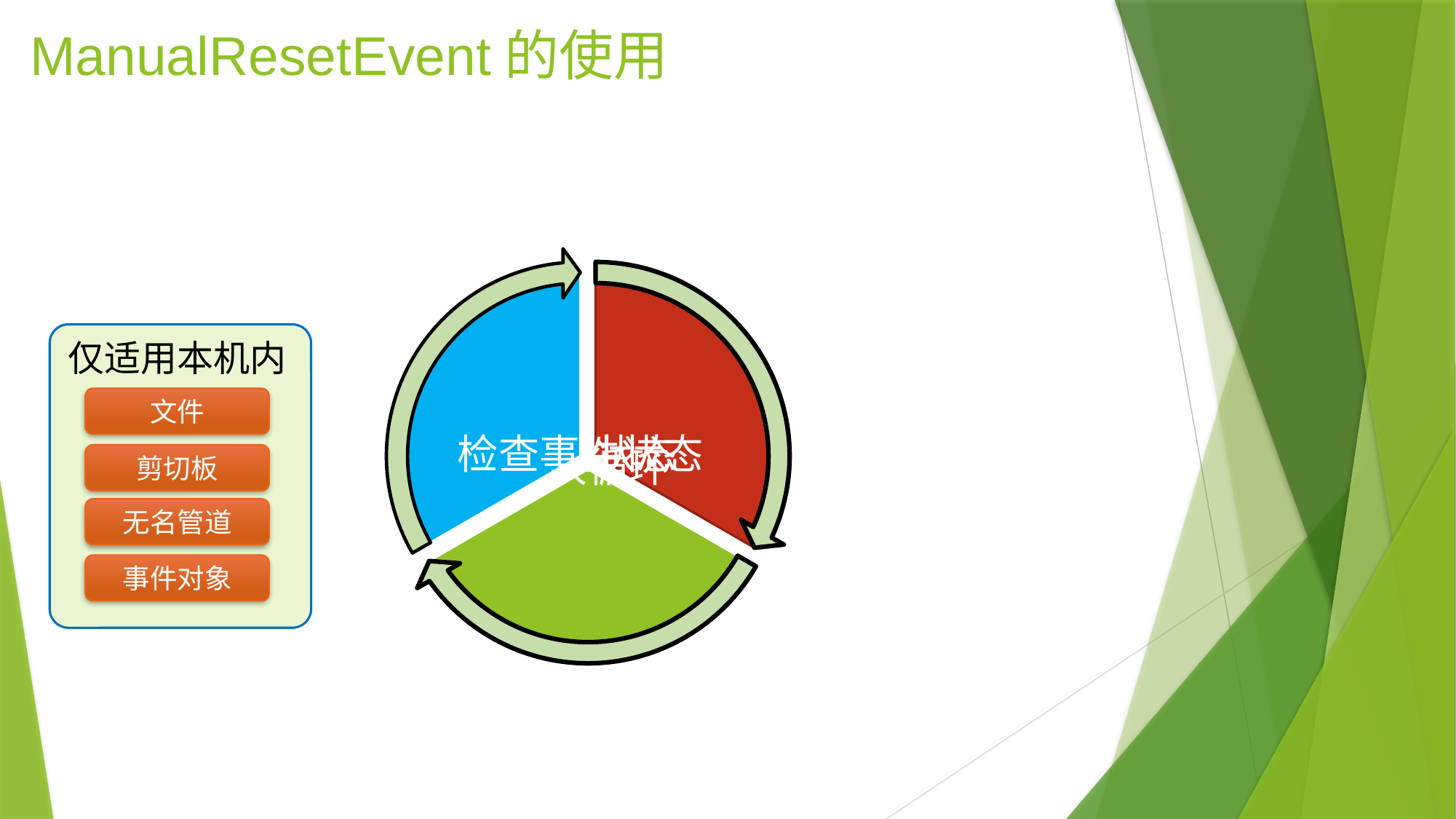

# ManualResetEvent的使用
工作状态
下次循环
检查事件状态

仅适用本机内
文件
剪切板
无名管道
事件对象